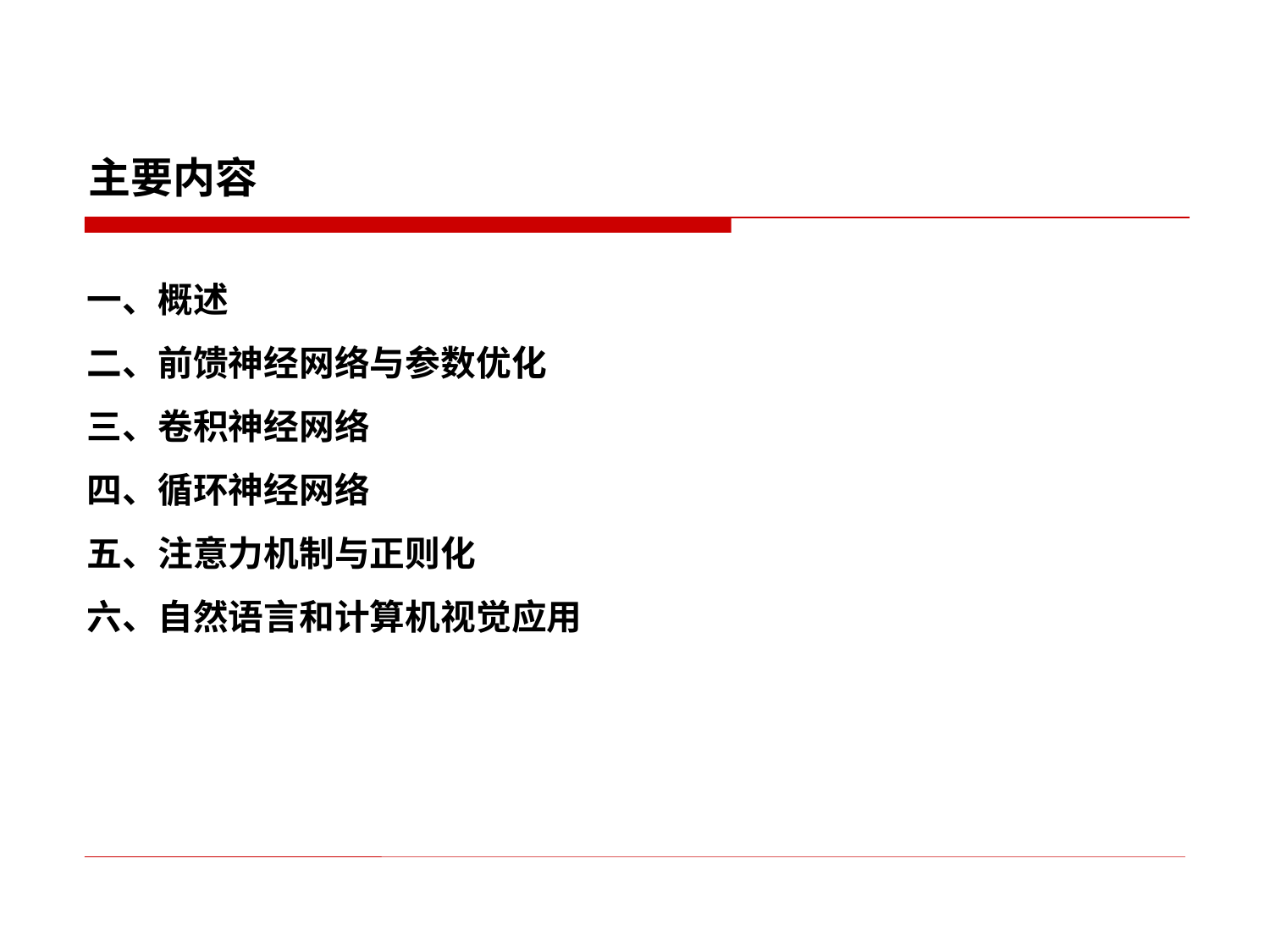

# 主要内容
一、概述
二、前馈神经网络与参数优化
三、卷积神经网络
四、循环神经网络
五、注意力机制与正则化
六、自然语言和计算机视觉应用